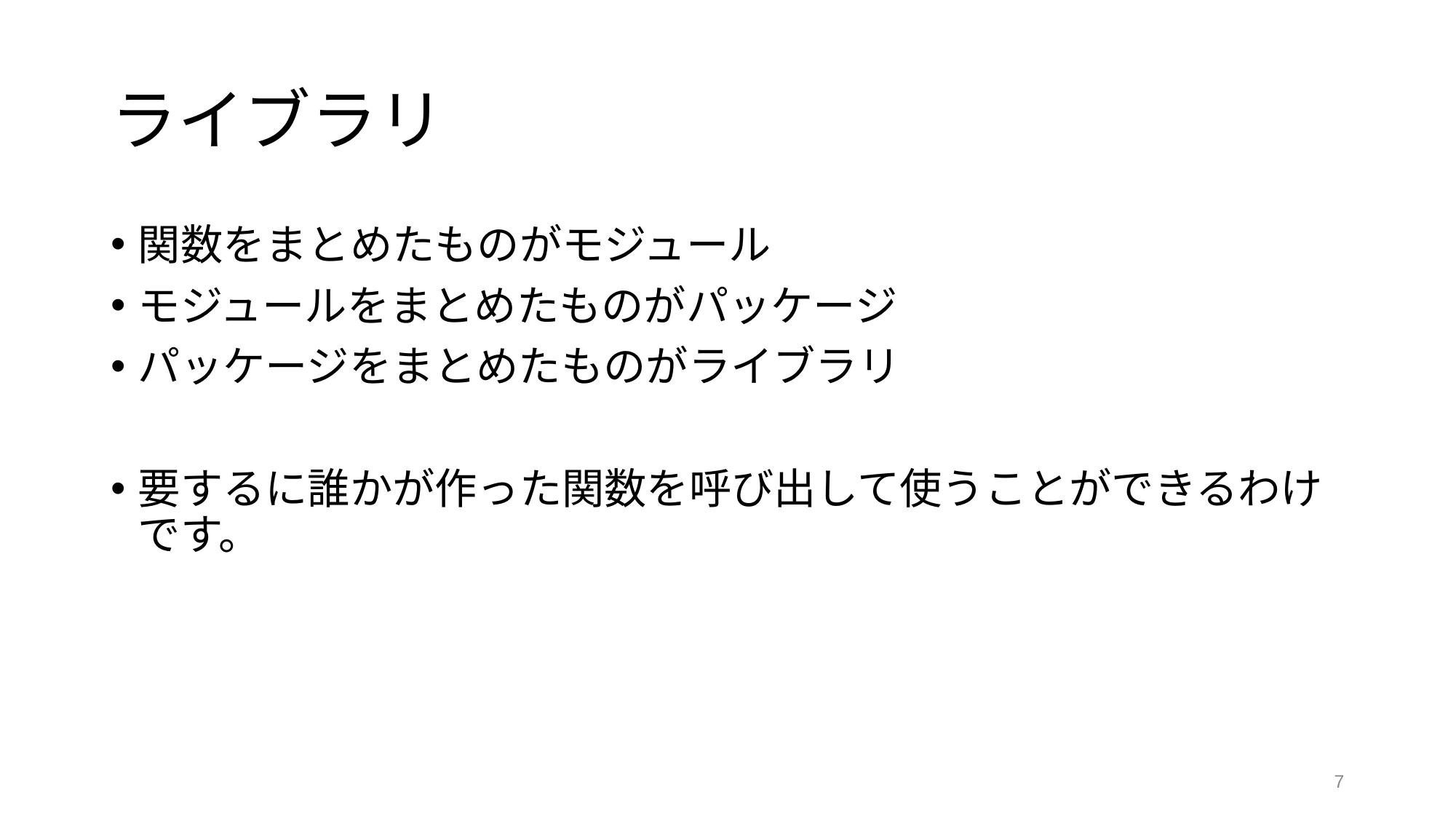

# ライブラリ
関数をまとめたものがモジュール
モジュールをまとめたものがパッケージ
パッケージをまとめたものがライブラリ

要するに誰かが作った関数を呼び出して使うことができるわけです。
7